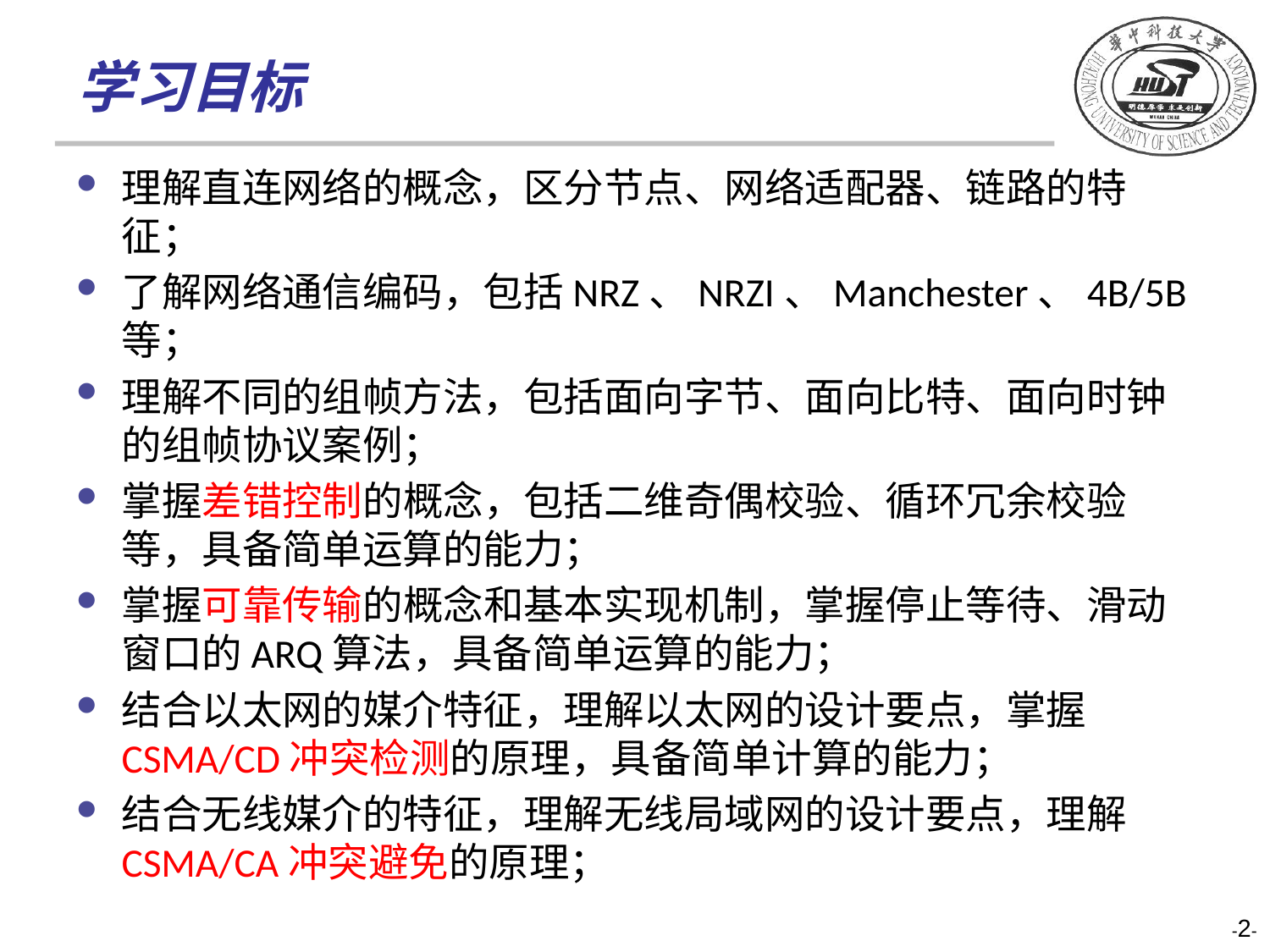

学习目标
理解直连网络的概念，区分节点、网络适配器、链路的特征；
了解网络通信编码，包括NRZ、NRZI、Manchester、4B/5B等；
理解不同的组帧方法，包括面向字节、面向比特、面向时钟的组帧协议案例；
掌握差错控制的概念，包括二维奇偶校验、循环冗余校验等，具备简单运算的能力；
掌握可靠传输的概念和基本实现机制，掌握停止等待、滑动窗口的ARQ算法，具备简单运算的能力；
结合以太网的媒介特征，理解以太网的设计要点，掌握CSMA/CD冲突检测的原理，具备简单计算的能力；
结合无线媒介的特征，理解无线局域网的设计要点，理解CSMA/CA冲突避免的原理；
-2-